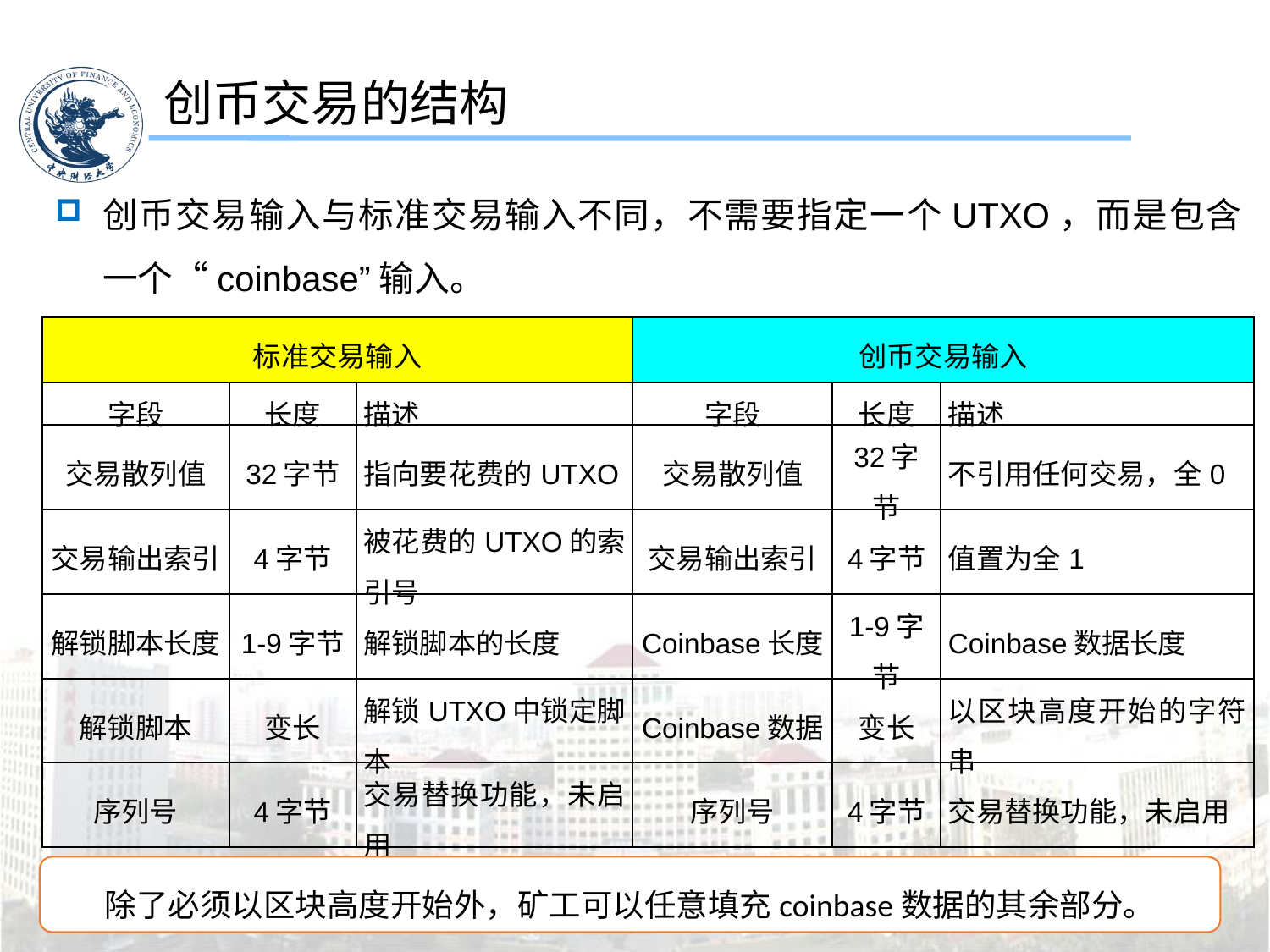

创币交易的结构
创币交易输入与标准交易输入不同，不需要指定一个UTXO，而是包含一个“coinbase”输入。
| 标准交易输入 |  |  | 创币交易输入 |  |  |
| --- | --- | --- | --- | --- | --- |
| 字段 | 长度 | 描述 | 字段 | 长度 | 描述 |
| 交易散列值 | 32字节 | 指向要花费的UTXO | 交易散列值 | 32字节 | 不引用任何交易，全0 |
| 交易输出索引 | 4字节 | 被花费的UTXO的索引号 | 交易输出索引 | 4字节 | 值置为全1 |
| 解锁脚本长度 | 1-9字节 | 解锁脚本的长度 | Coinbase长度 | 1-9字节 | Coinbase数据长度 |
| 解锁脚本 | 变长 | 解锁UTXO中锁定脚本 | Coinbase数据 | 变长 | 以区块高度开始的字符串 |
| 序列号 | 4字节 | 交易替换功能，未启用 | 序列号 | 4字节 | 交易替换功能，未启用 |
除了必须以区块高度开始外，矿工可以任意填充coinbase数据的其余部分。